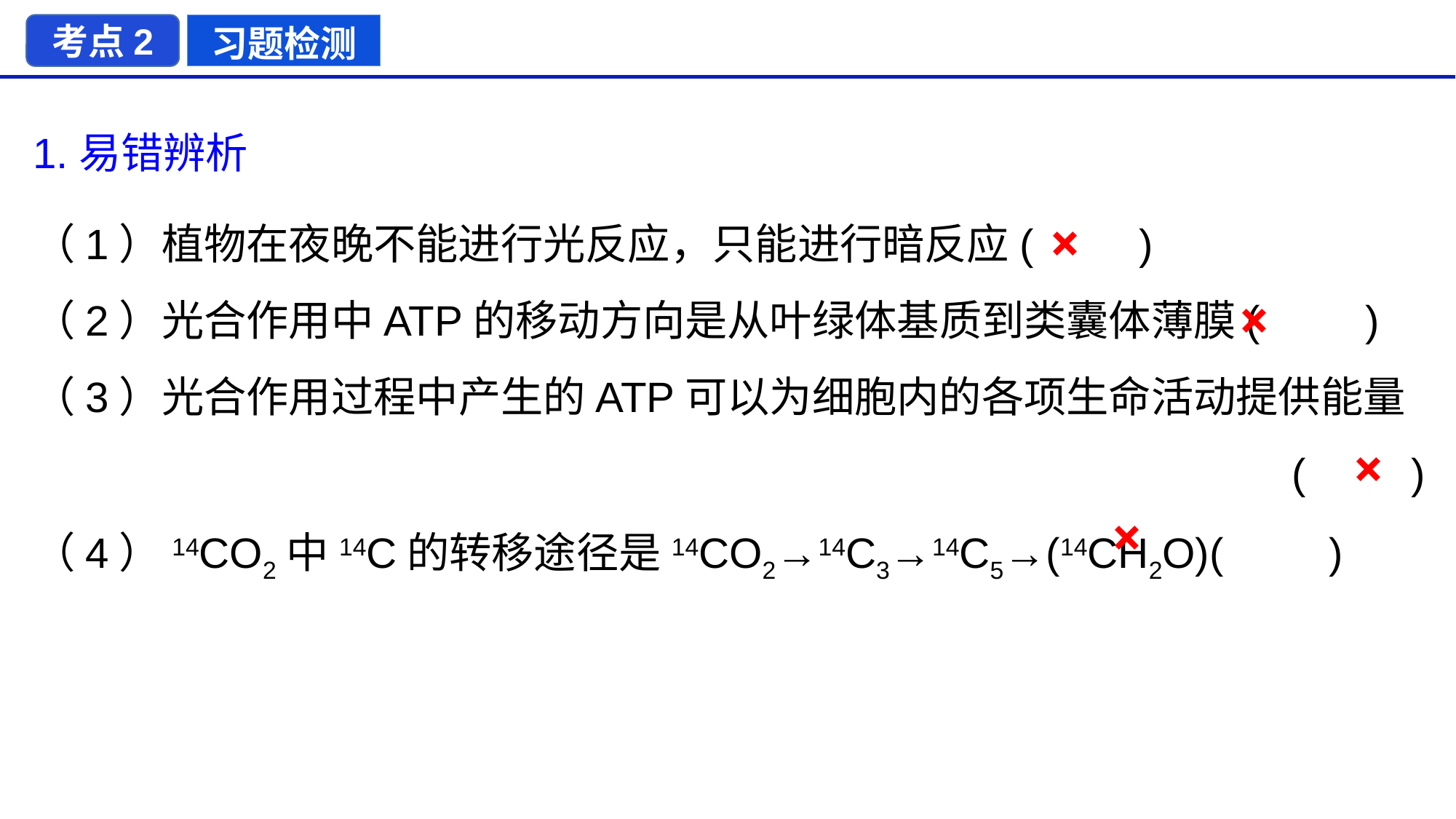

考点2
习题检测

1.易错辨析
（1）植物在夜晚不能进行光反应，只能进行暗反应(　　)
（2）光合作用中ATP的移动方向是从叶绿体基质到类囊体薄膜(　　)
（3）光合作用过程中产生的ATP可以为细胞内的各项生命活动提供能量
(　　)
（4）14CO2中14C的转移途径是14CO2→14C3→14C5→(14CH2O)(　　)
×
×
×
×